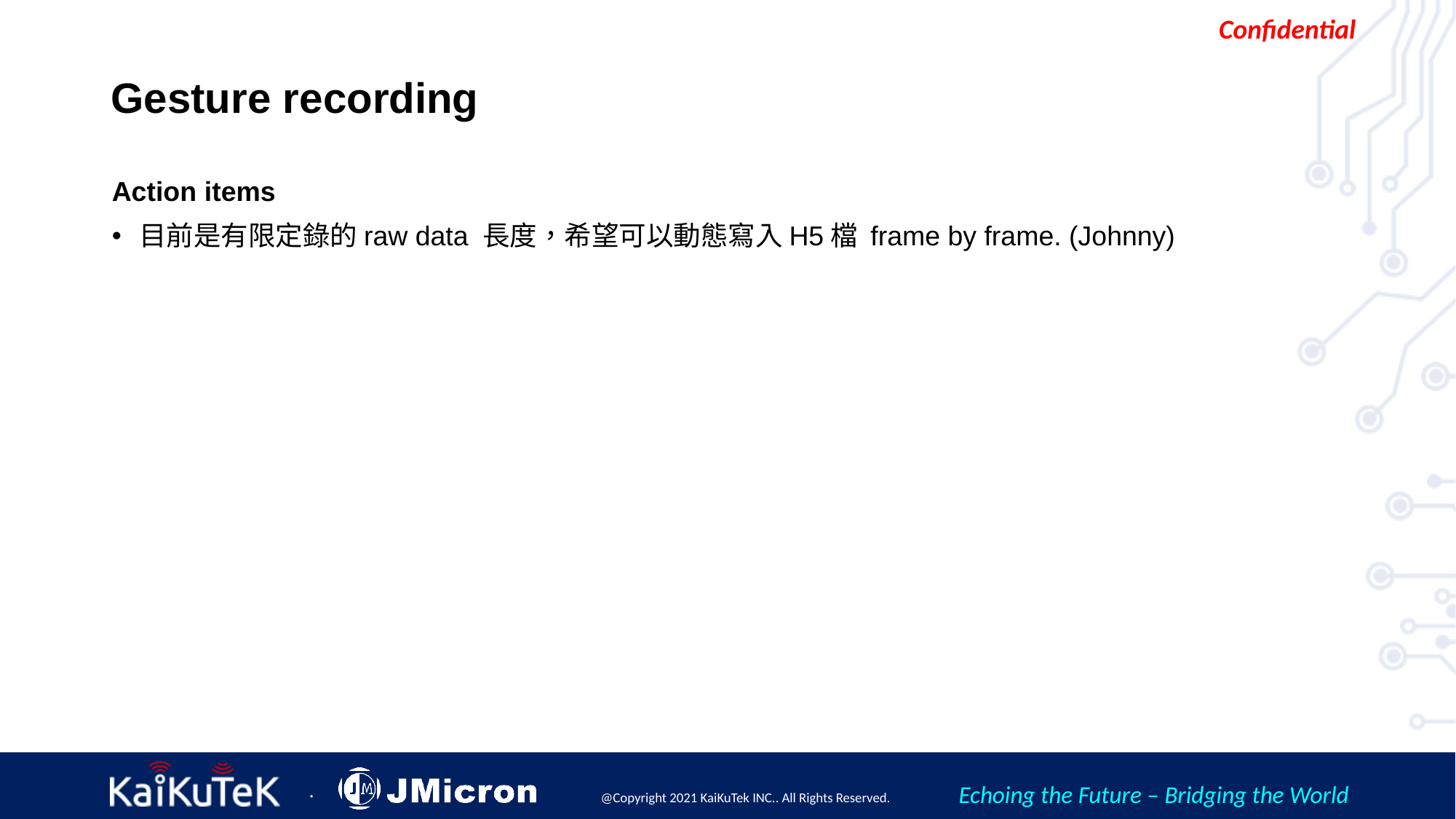

# Gesture recording
Action items
目前是有限定錄的raw data 長度，希望可以動態寫入H5檔 frame by frame. (Johnny)